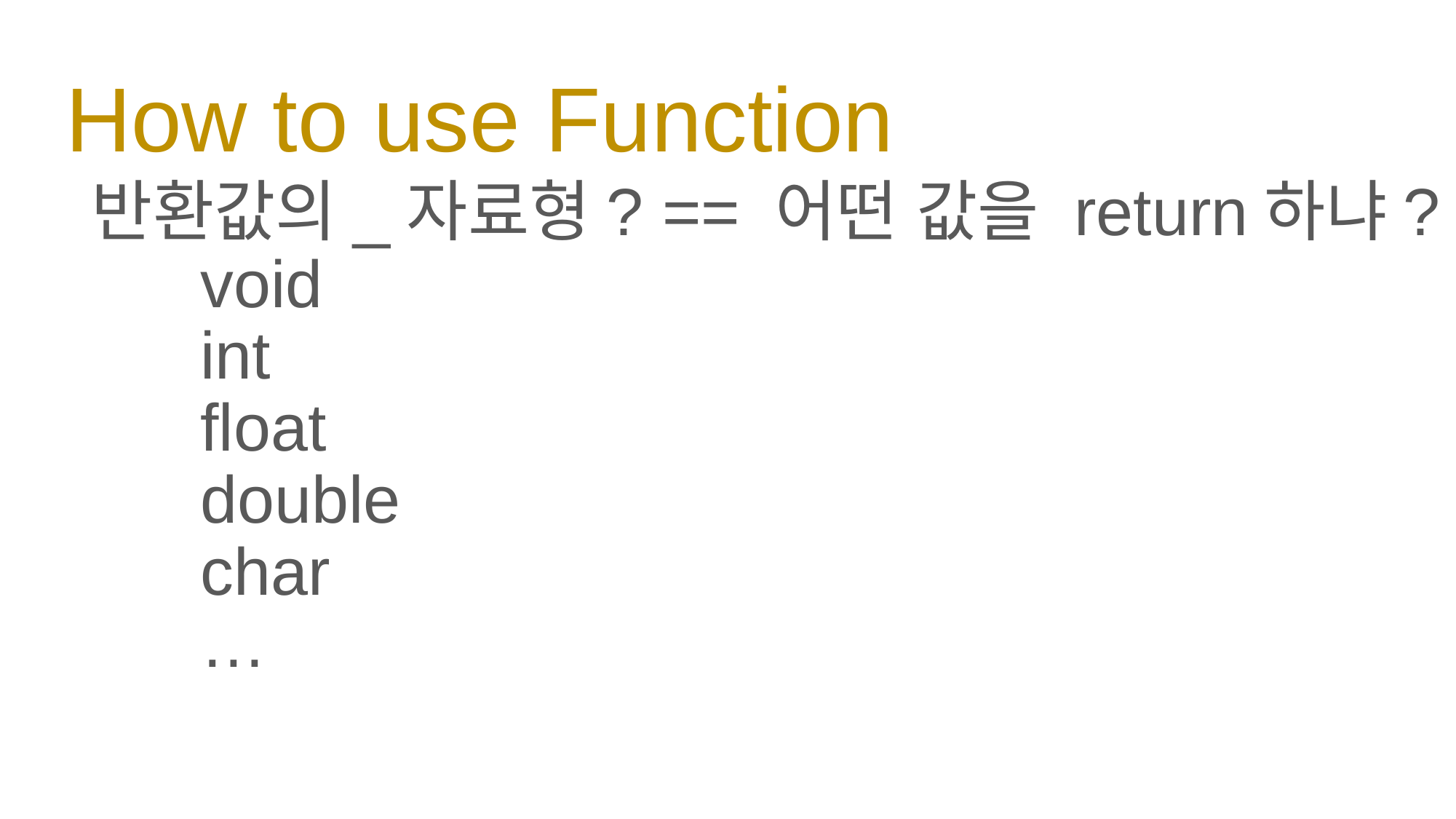

# How to use Function
반환값의_자료형? == 어떤 값을 return하냐?
	void
	int
	float
	double
	char
	…